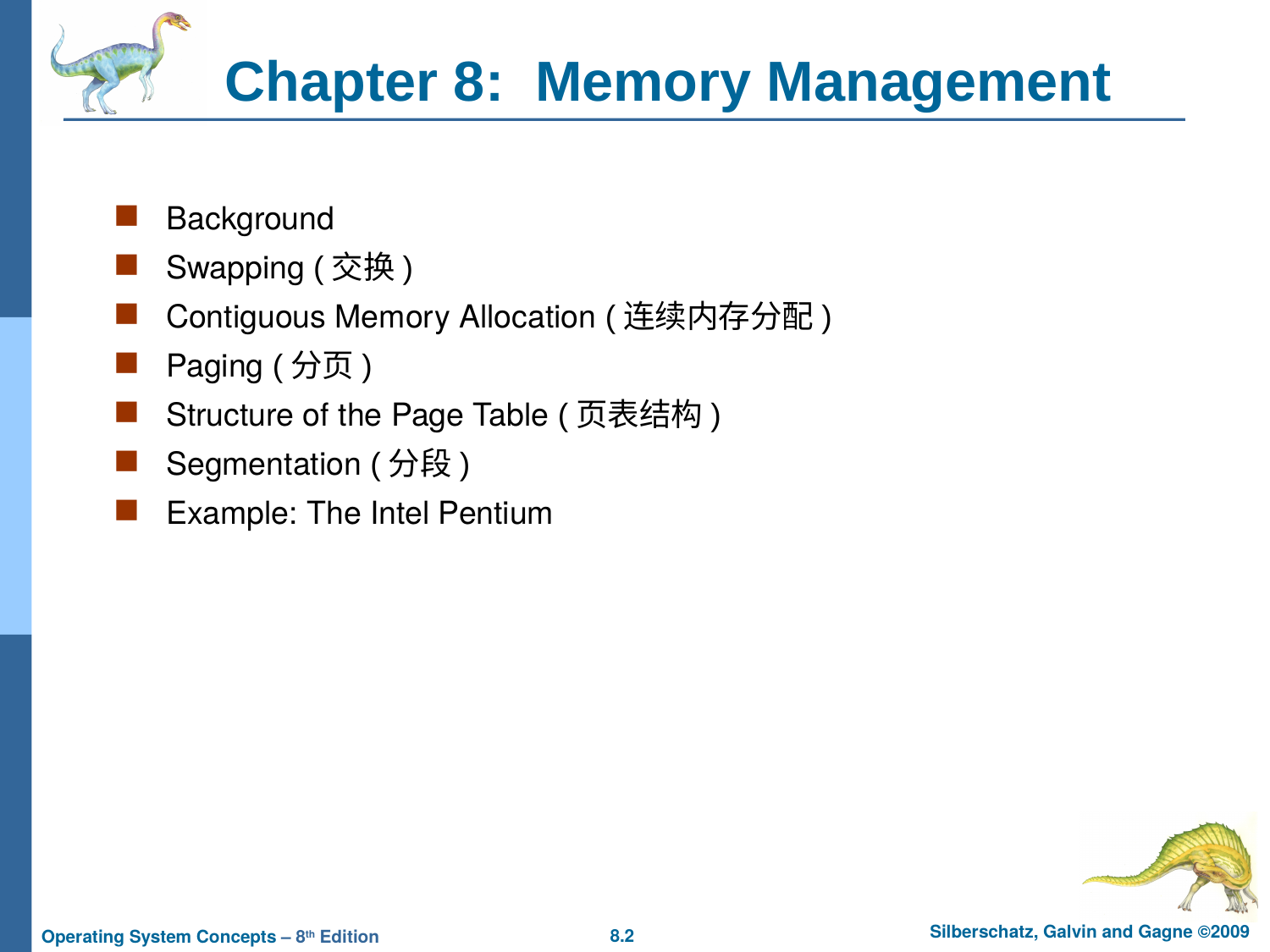

# Chapter 8:  Memory Management
Background
Swapping (交换)
Contiguous Memory Allocation (连续内存分配)
Paging (分页)
Structure of the Page Table (页表结构)
Segmentation (分段)
Example: The Intel Pentium